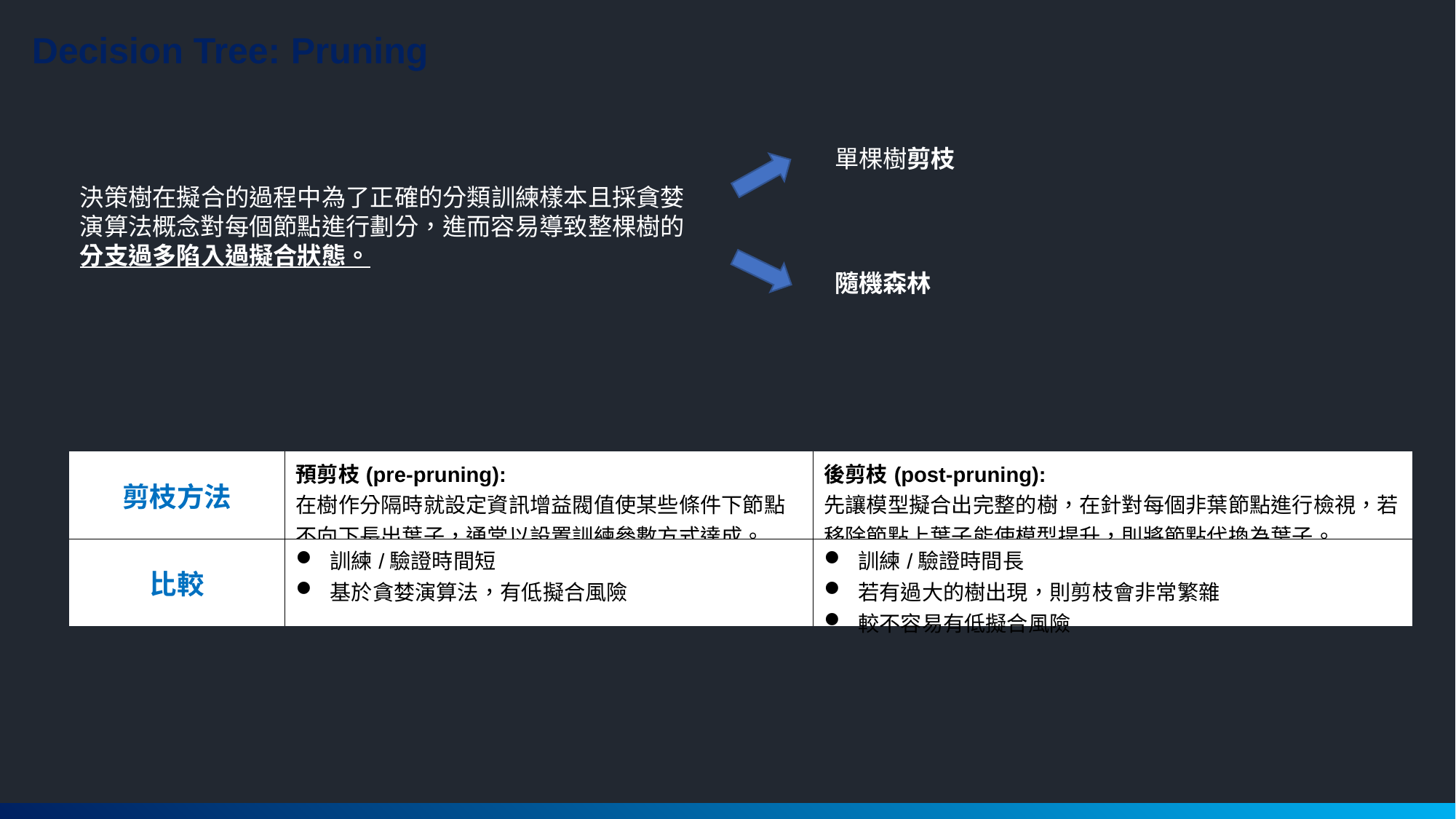

Decision Tree: Pruning
單棵樹剪枝

決策樹在擬合的過程中為了正確的分類訓練樣本且採貪婪演算法概念對每個節點進行劃分，進而容易導致整棵樹的分支過多陷入過擬合狀態。

隨機森林
| 剪枝方法 | 預剪枝(pre-pruning): 在樹作分隔時就設定資訊增益閥值使某些條件下節點不向下長出葉子，通常以設置訓練參數方式達成。 | 後剪枝(post-pruning): 先讓模型擬合出完整的樹，在針對每個非葉節點進行檢視，若移除節點上葉子能使模型提升，則將節點代換為葉子。 |
| --- | --- | --- |
| 比較 | 訓練/驗證時間短 基於貪婪演算法，有低擬合風險 | 訓練/驗證時間長 若有過大的樹出現，則剪枝會非常繁雜 較不容易有低擬合風險 |